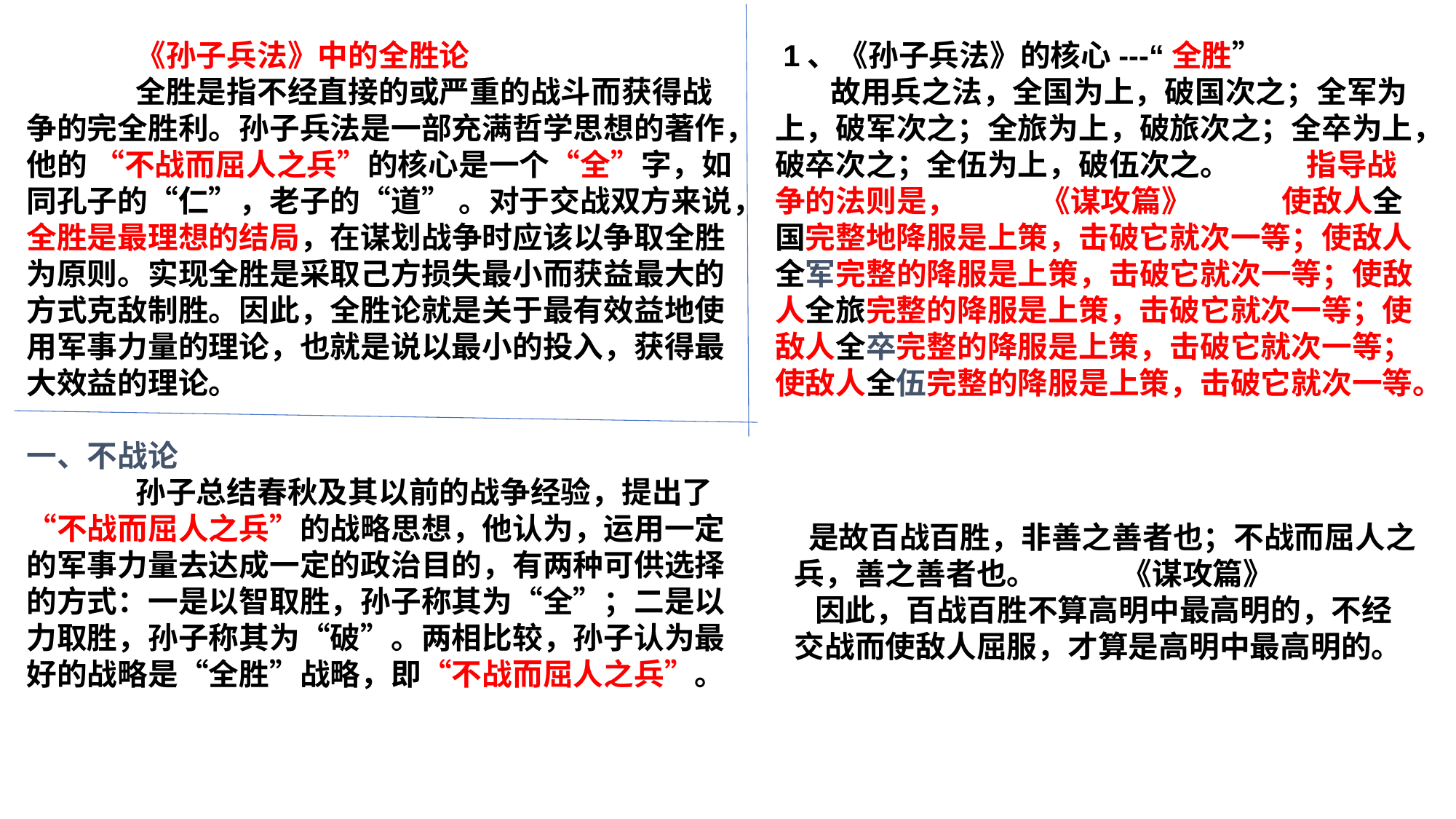

1、《孙子兵法》的核心---“全胜”
       故用兵之法，全国为上，破国次之；全军为上，破军次之；全旅为上，破旅次之；全卒为上，破卒次之；全伍为上，破伍次之。           指导战争的法则是，            《谋攻篇》             使敌人全国完整地降服是上策，击破它就次一等；使敌人全军完整的降服是上策，击破它就次一等；使敌人全旅完整的降服是上策，击破它就次一等；使敌人全卒完整的降服是上策，击破它就次一等；使敌人全伍完整的降服是上策，击破它就次一等。
 	《孙子兵法》中的全胜论
	全胜是指不经直接的或严重的战斗而获得战争的完全胜利。孙子兵法是一部充满哲学思想的著作，他的 “不战而屈人之兵”的核心是一个“全”字，如同孔子的“仁”，老子的“道” 。对于交战双方来说，全胜是最理想的结局，在谋划战争时应该以争取全胜为原则。实现全胜是采取己方损失最小而获益最大的方式克敌制胜。因此，全胜论就是关于最有效益地使用军事力量的理论，也就是说以最小的投入，获得最大效益的理论。

一、不战论
	孙子总结春秋及其以前的战争经验，提出了“不战而屈人之兵”的战略思想，他认为，运用一定的军事力量去达成一定的政治目的，有两种可供选择的方式：一是以智取胜，孙子称其为“全”；二是以力取胜，孙子称其为“破”。两相比较，孙子认为最好的战略是“全胜”战略，即“不战而屈人之兵”。

 是故百战百胜，非善之善者也；不战而屈人之兵，善之善者也。	《谋攻篇》
   因此，百战百胜不算高明中最高明的，不经交战而使敌人屈服，才算是高明中最高明的。